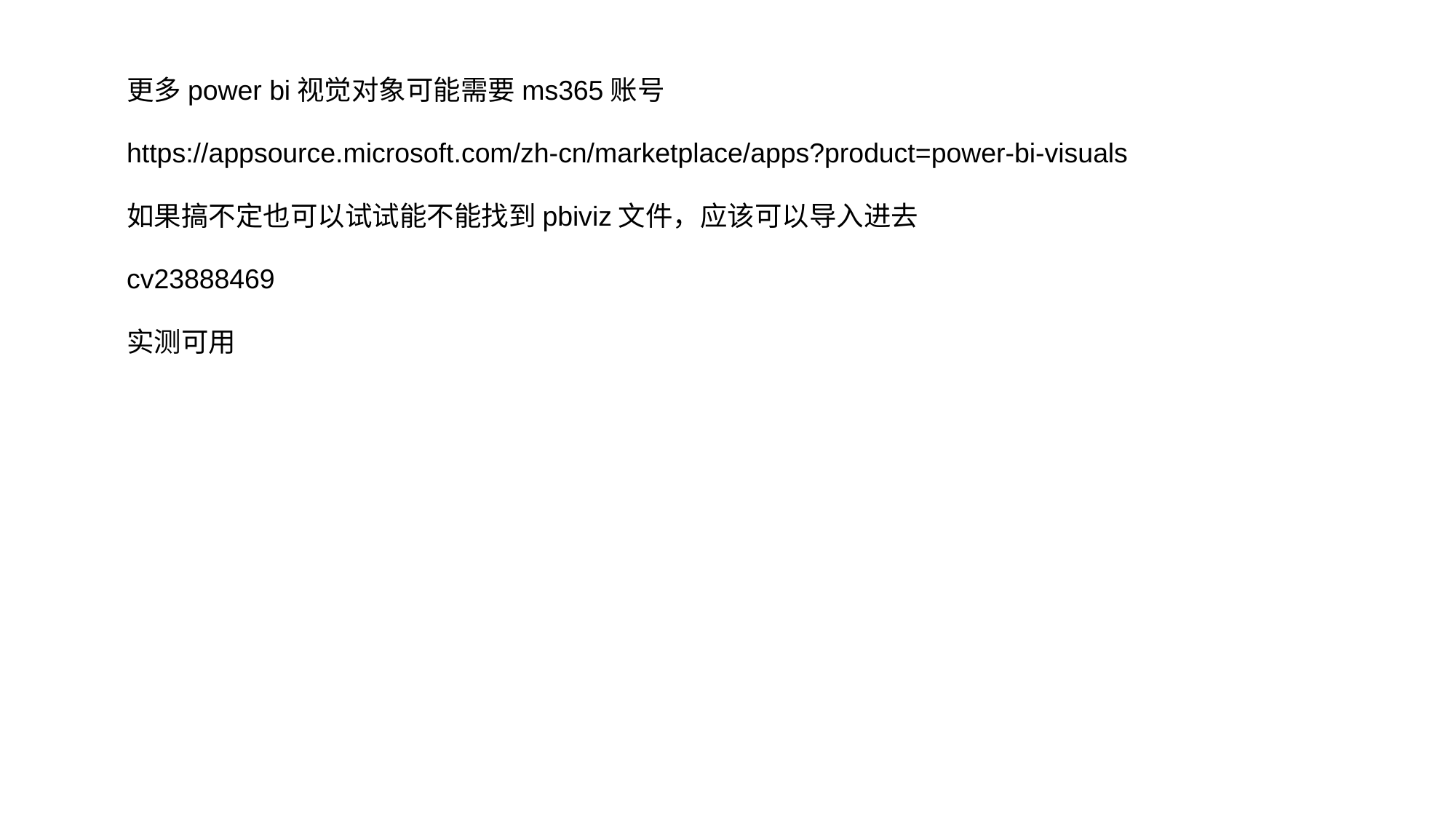

更多power bi视觉对象可能需要ms365账号
https://appsource.microsoft.com/zh-cn/marketplace/apps?product=power-bi-visuals
如果搞不定也可以试试能不能找到pbiviz文件，应该可以导入进去
cv23888469
实测可用